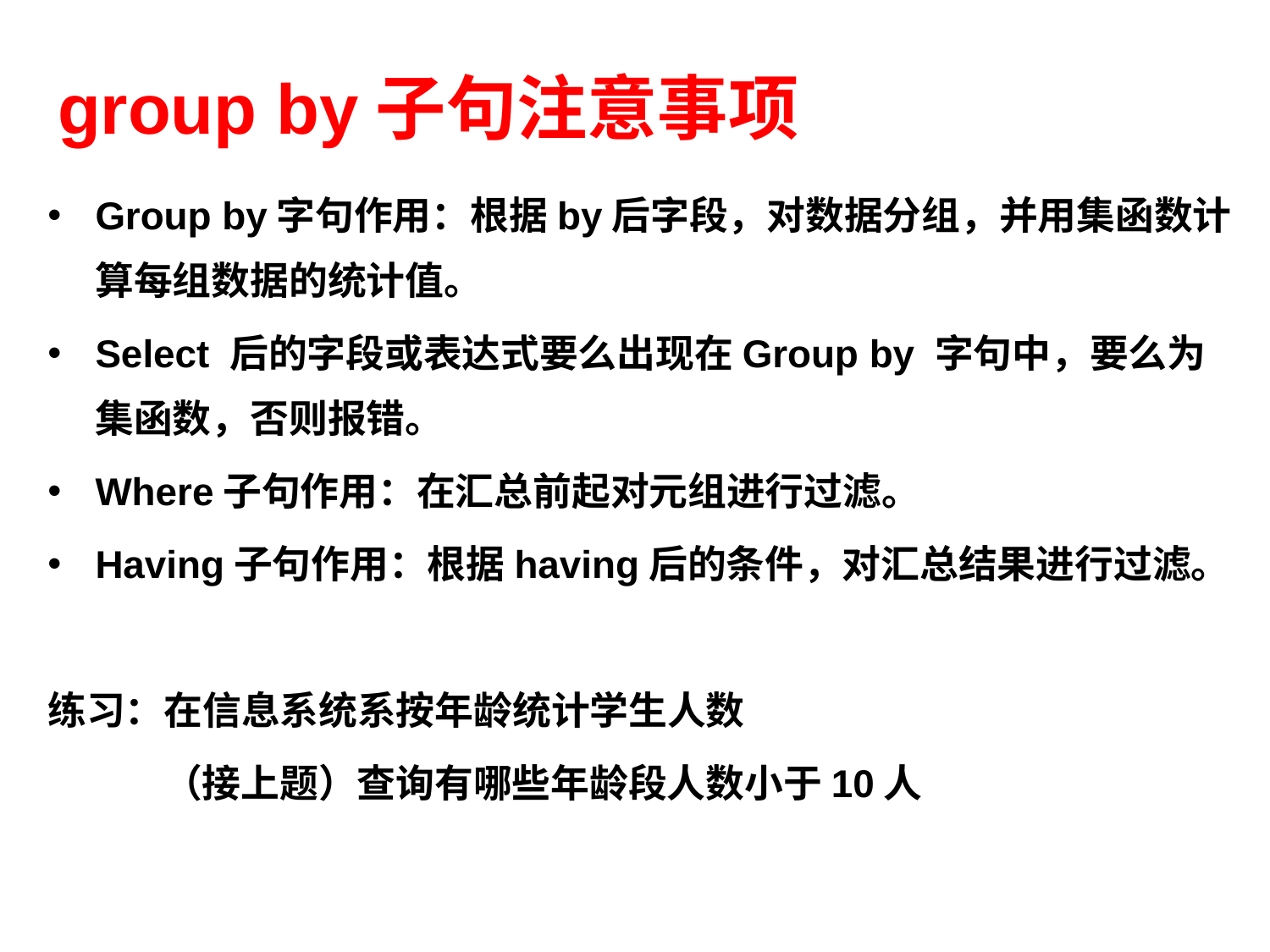

# group by子句注意事项
Group by字句作用：根据by后字段，对数据分组，并用集函数计算每组数据的统计值。
Select 后的字段或表达式要么出现在Group by 字句中，要么为集函数，否则报错。
Where子句作用：在汇总前起对元组进行过滤。
Having子句作用：根据having后的条件，对汇总结果进行过滤。

练习：在信息系统系按年龄统计学生人数
            （接上题）查询有哪些年龄段人数小于10人